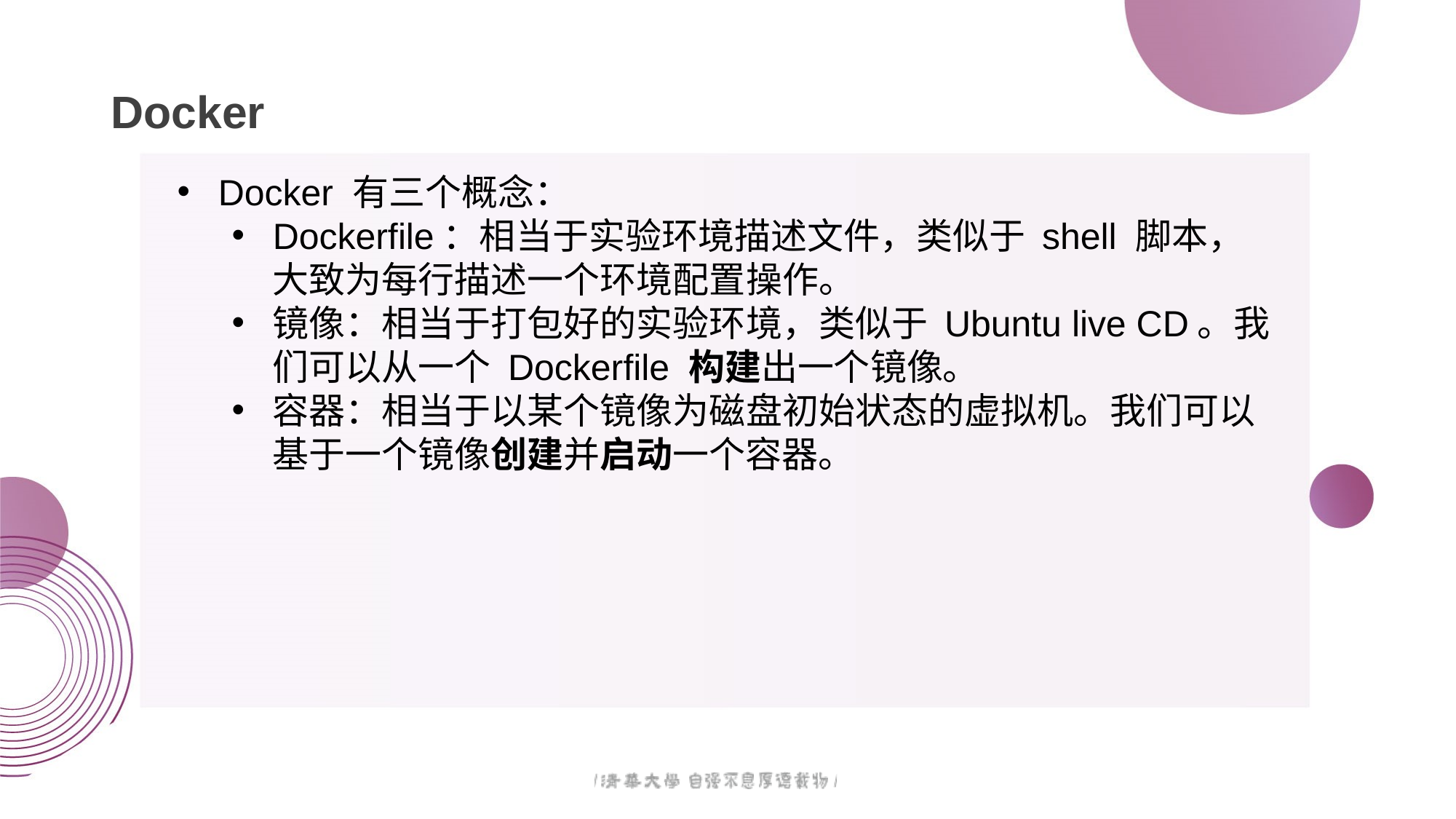

# Docker
Docker 有三个概念：
Dockerfile：相当于实验环境描述文件，类似于 shell 脚本，大致为每行描述一个环境配置操作。
镜像：相当于打包好的实验环境，类似于 Ubuntu live CD。我们可以从一个 Dockerfile 构建出一个镜像。
容器：相当于以某个镜像为磁盘初始状态的虚拟机。我们可以基于一个镜像创建并启动一个容器。